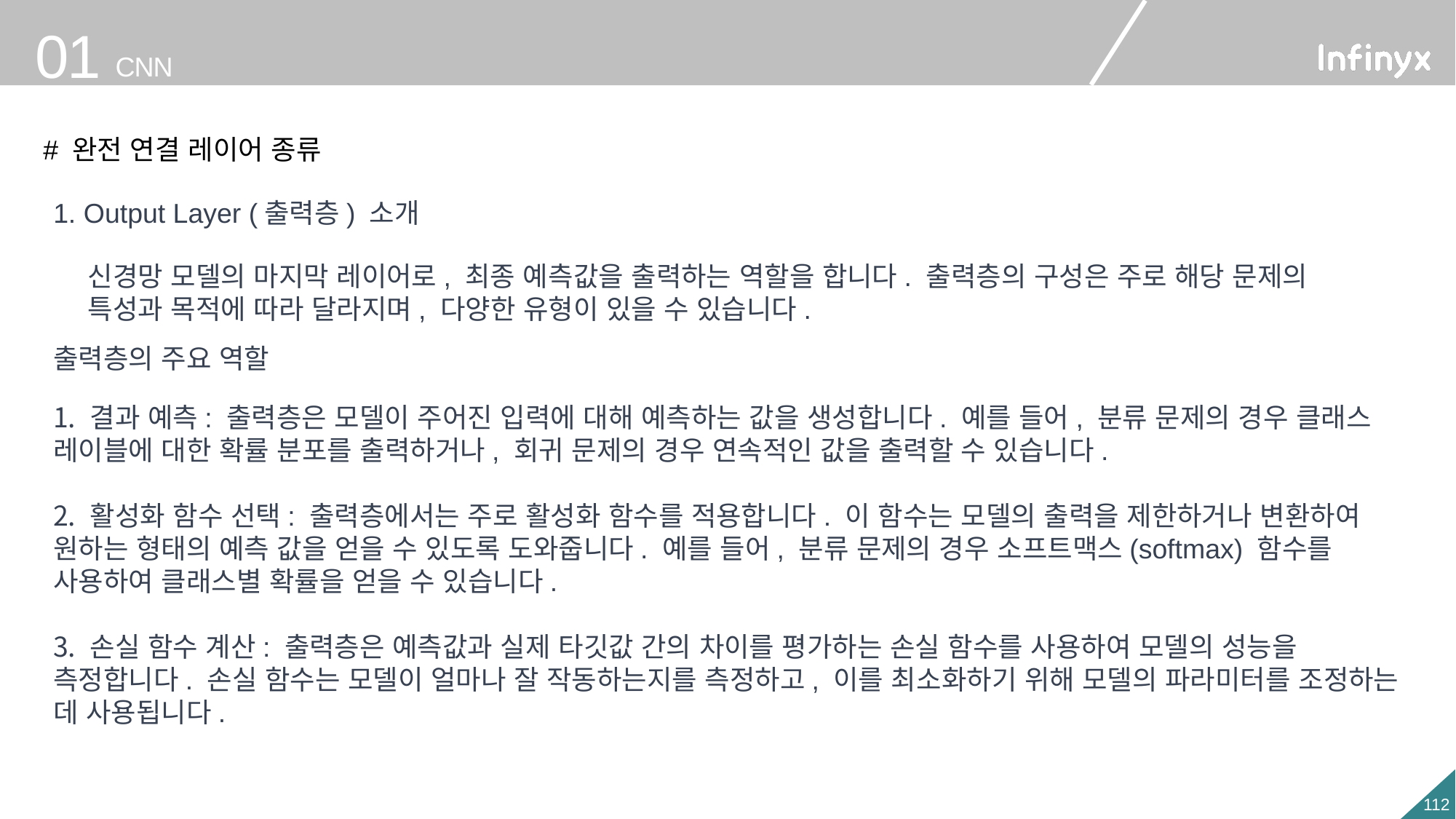

# 완전 연결 레이어 종류
1. Output Layer (출력층) 소개
신경망 모델의 마지막 레이어로, 최종 예측값을 출력하는 역할을 합니다. 출력층의 구성은 주로 해당 문제의 특성과 목적에 따라 달라지며, 다양한 유형이 있을 수 있습니다.
출력층의 주요 역할
 결과 예측: 출력층은 모델이 주어진 입력에 대해 예측하는 값을 생성합니다. 예를 들어, 분류 문제의 경우 클래스 레이블에 대한 확률 분포를 출력하거나, 회귀 문제의 경우 연속적인 값을 출력할 수 있습니다.

 활성화 함수 선택: 출력층에서는 주로 활성화 함수를 적용합니다. 이 함수는 모델의 출력을 제한하거나 변환하여 원하는 형태의 예측 값을 얻을 수 있도록 도와줍니다. 예를 들어, 분류 문제의 경우 소프트맥스(softmax) 함수를 사용하여 클래스별 확률을 얻을 수 있습니다.

 손실 함수 계산: 출력층은 예측값과 실제 타깃값 간의 차이를 평가하는 손실 함수를 사용하여 모델의 성능을 측정합니다. 손실 함수는 모델이 얼마나 잘 작동하는지를 측정하고, 이를 최소화하기 위해 모델의 파라미터를 조정하는 데 사용됩니다.